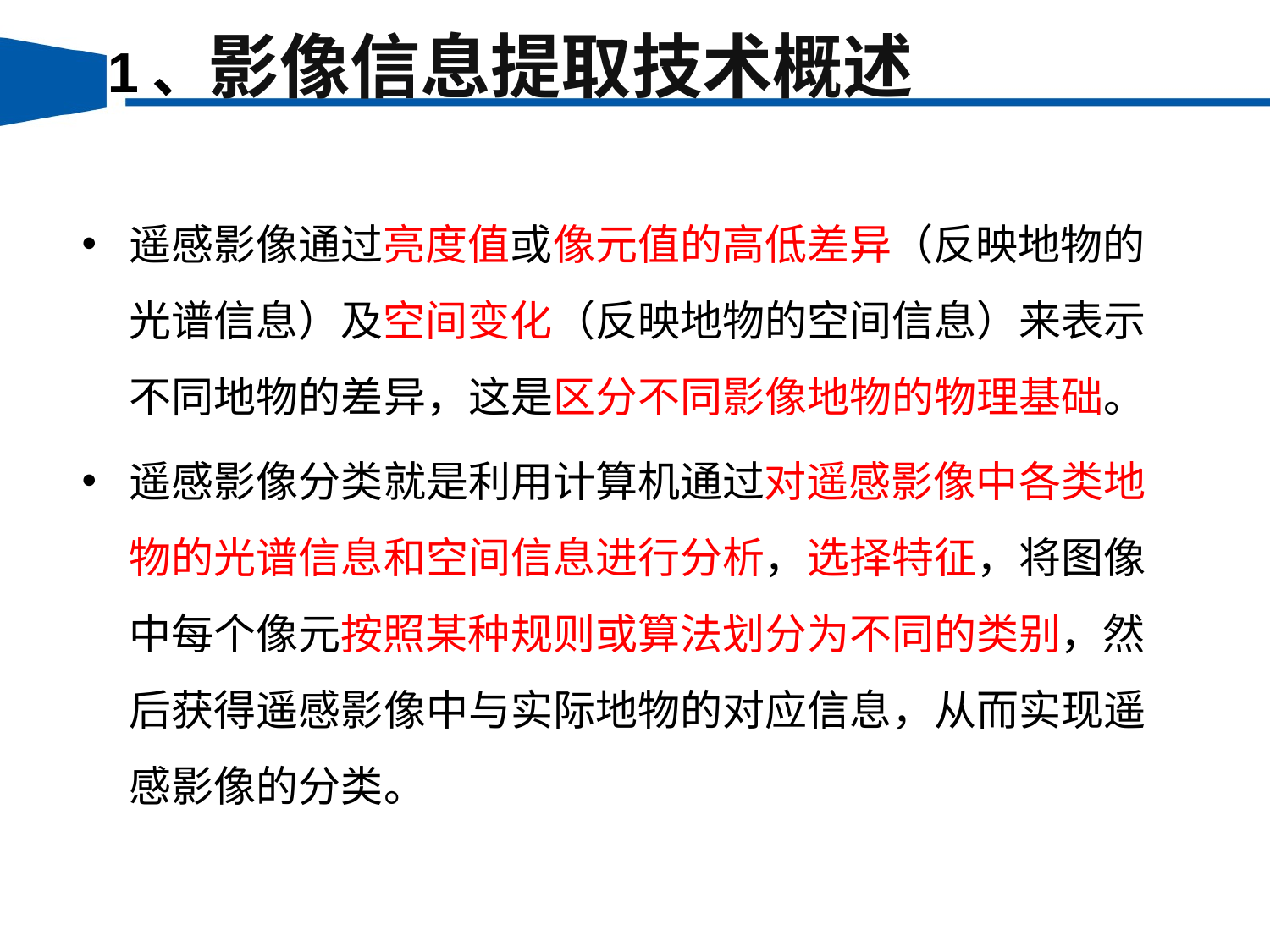

1、影像信息提取技术概述
遥感影像通过亮度值或像元值的高低差异（反映地物的光谱信息）及空间变化（反映地物的空间信息）来表示不同地物的差异，这是区分不同影像地物的物理基础。
遥感影像分类就是利用计算机通过对遥感影像中各类地物的光谱信息和空间信息进行分析，选择特征，将图像中每个像元按照某种规则或算法划分为不同的类别，然后获得遥感影像中与实际地物的对应信息，从而实现遥感影像的分类。